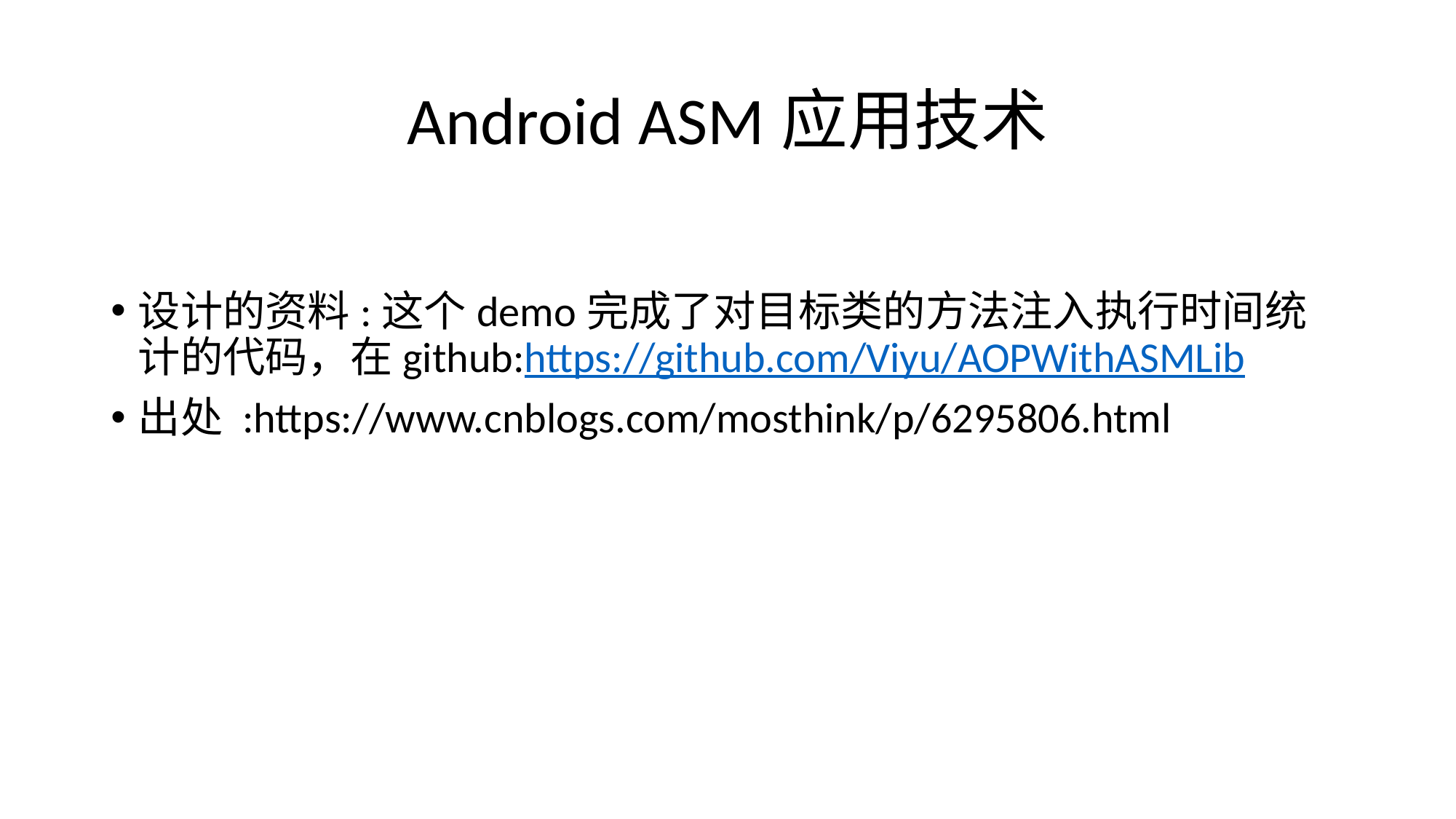

# Android ASM应用技术

设计的资料:这个demo完成了对目标类的方法注入执行时间统计的代码，在github:https://github.com/Viyu/AOPWithASMLib
出处 :https://www.cnblogs.com/mosthink/p/6295806.html